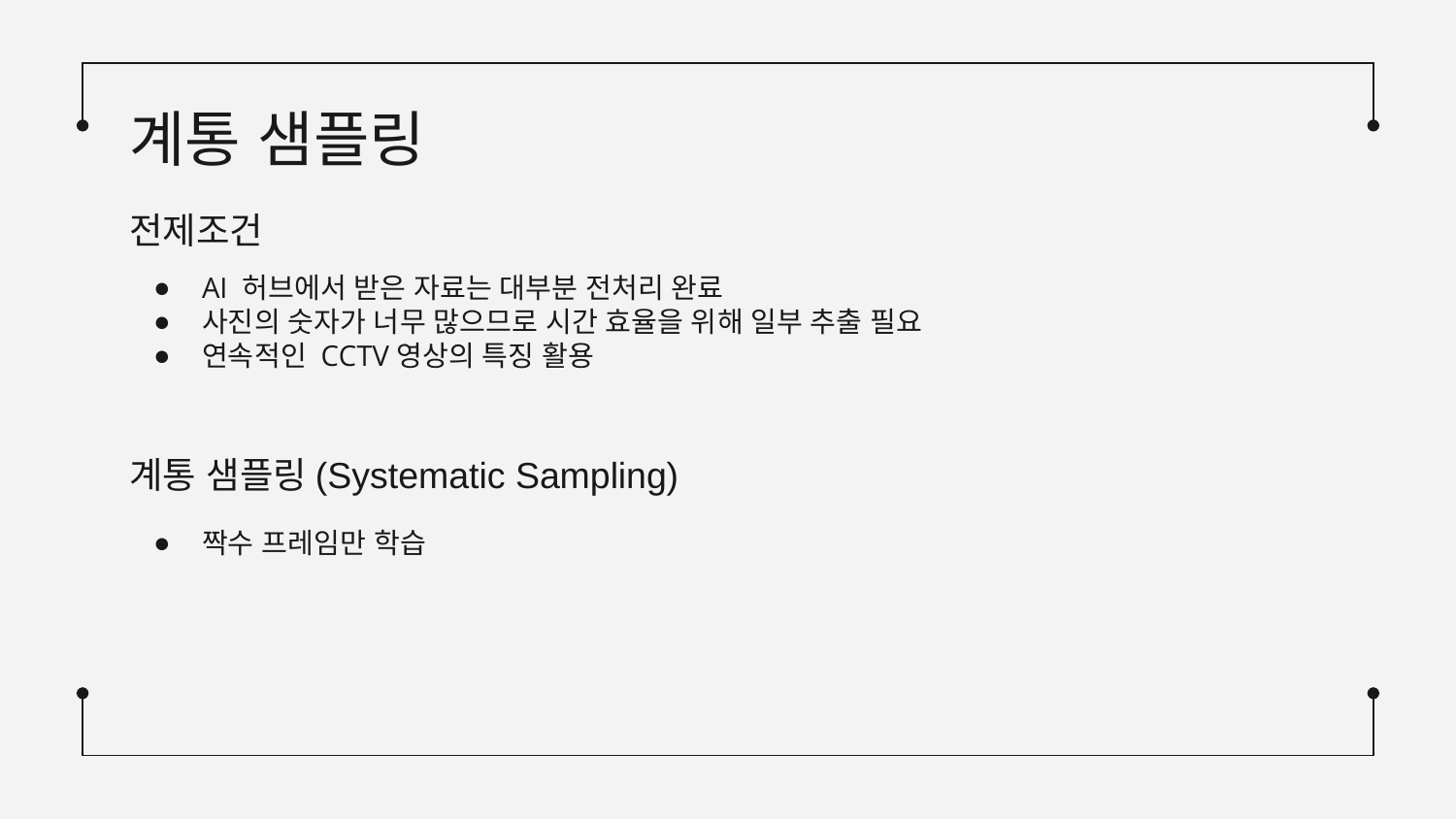

# 계통 샘플링
전제조건
AI 허브에서 받은 자료는 대부분 전처리 완료
사진의 숫자가 너무 많으므로 시간 효율을 위해 일부 추출 필요
연속적인 CCTV영상의 특징 활용
계통 샘플링(Systematic Sampling)
짝수 프레임만 학습